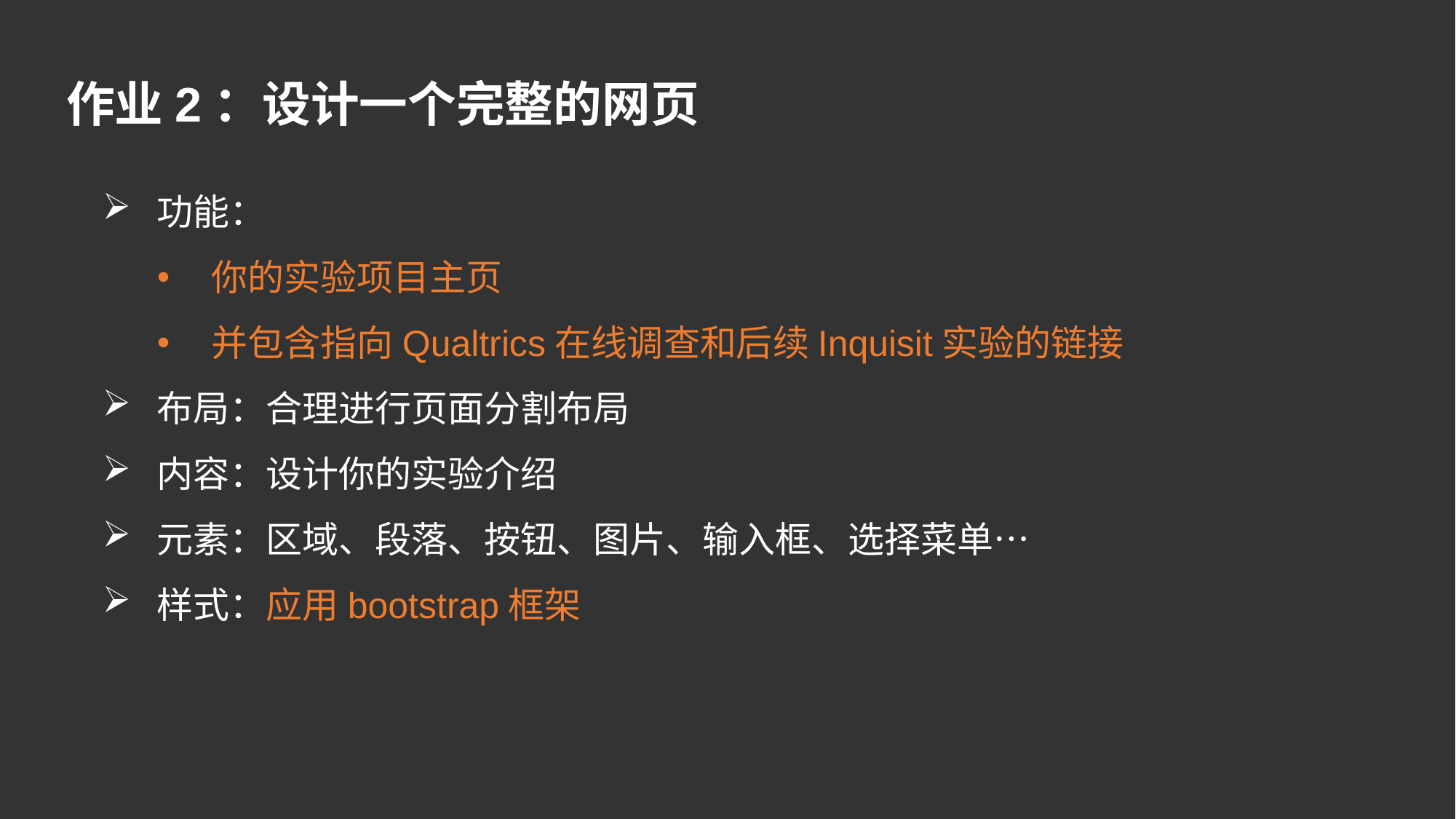

作业2：设计一个完整的网页
功能：
你的实验项目主页
并包含指向Qualtrics在线调查和后续Inquisit实验的链接
布局：合理进行页面分割布局
内容：设计你的实验介绍
元素：区域、段落、按钮、图片、输入框、选择菜单…
样式：应用bootstrap框架